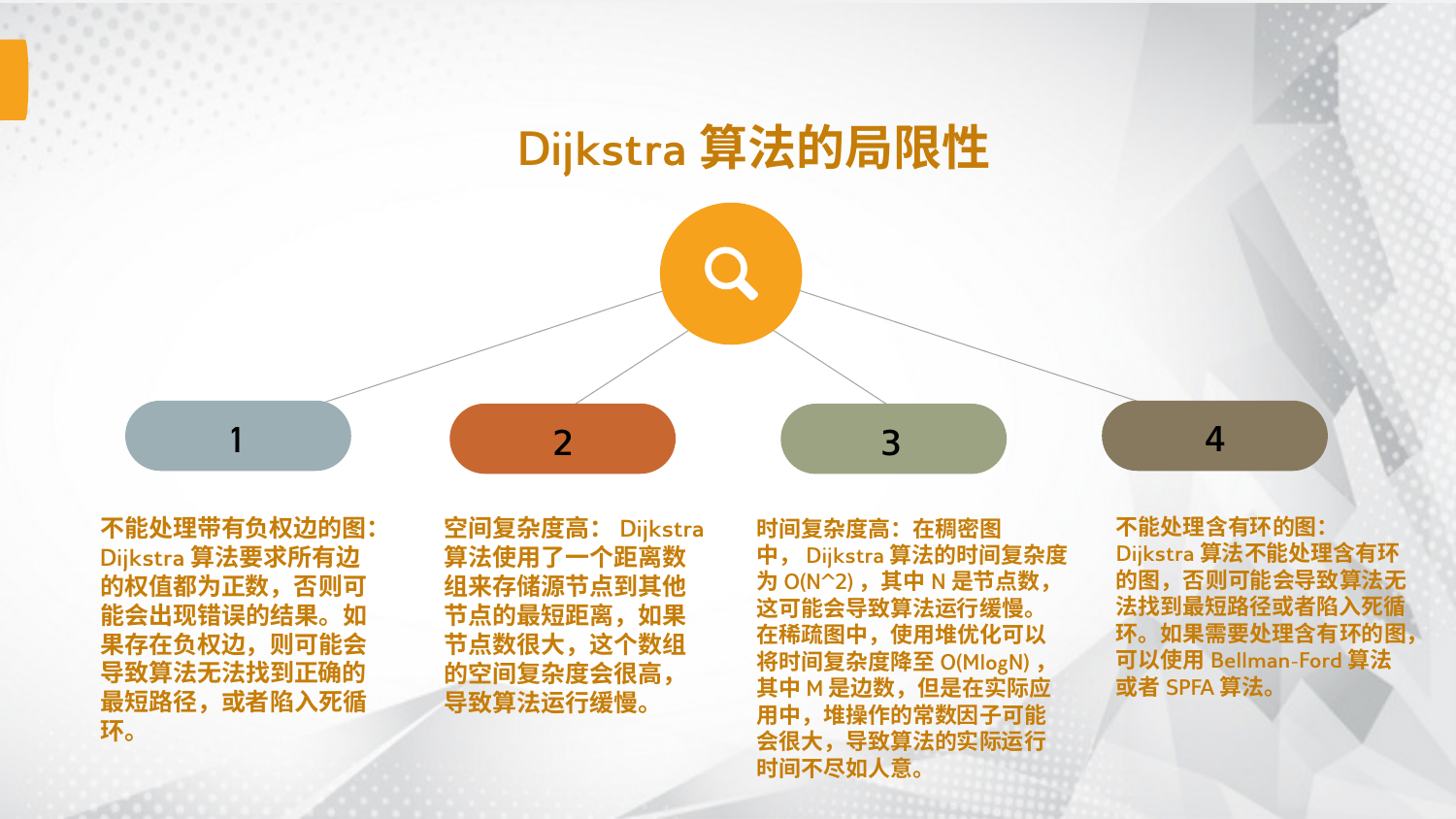

Dijkstra算法的局限性

4
1
2
3
不能处理带有负权边的图：Dijkstra算法要求所有边的权值都为正数，否则可能会出现错误的结果。如果存在负权边，则可能会导致算法无法找到正确的最短路径，或者陷入死循环。
不能处理含有环的图：Dijkstra算法不能处理含有环的图，否则可能会导致算法无法找到最短路径或者陷入死循环。如果需要处理含有环的图，可以使用Bellman-Ford算法或者SPFA算法。
空间复杂度高：Dijkstra算法使用了一个距离数组来存储源节点到其他节点的最短距离，如果节点数很大，这个数组的空间复杂度会很高，导致算法运行缓慢。
时间复杂度高：在稠密图中，Dijkstra算法的时间复杂度为O(N^2)，其中N是节点数，这可能会导致算法运行缓慢。在稀疏图中，使用堆优化可以将时间复杂度降至O(MlogN)，其中M是边数，但是在实际应用中，堆操作的常数因子可能会很大，导致算法的实际运行时间不尽如人意。